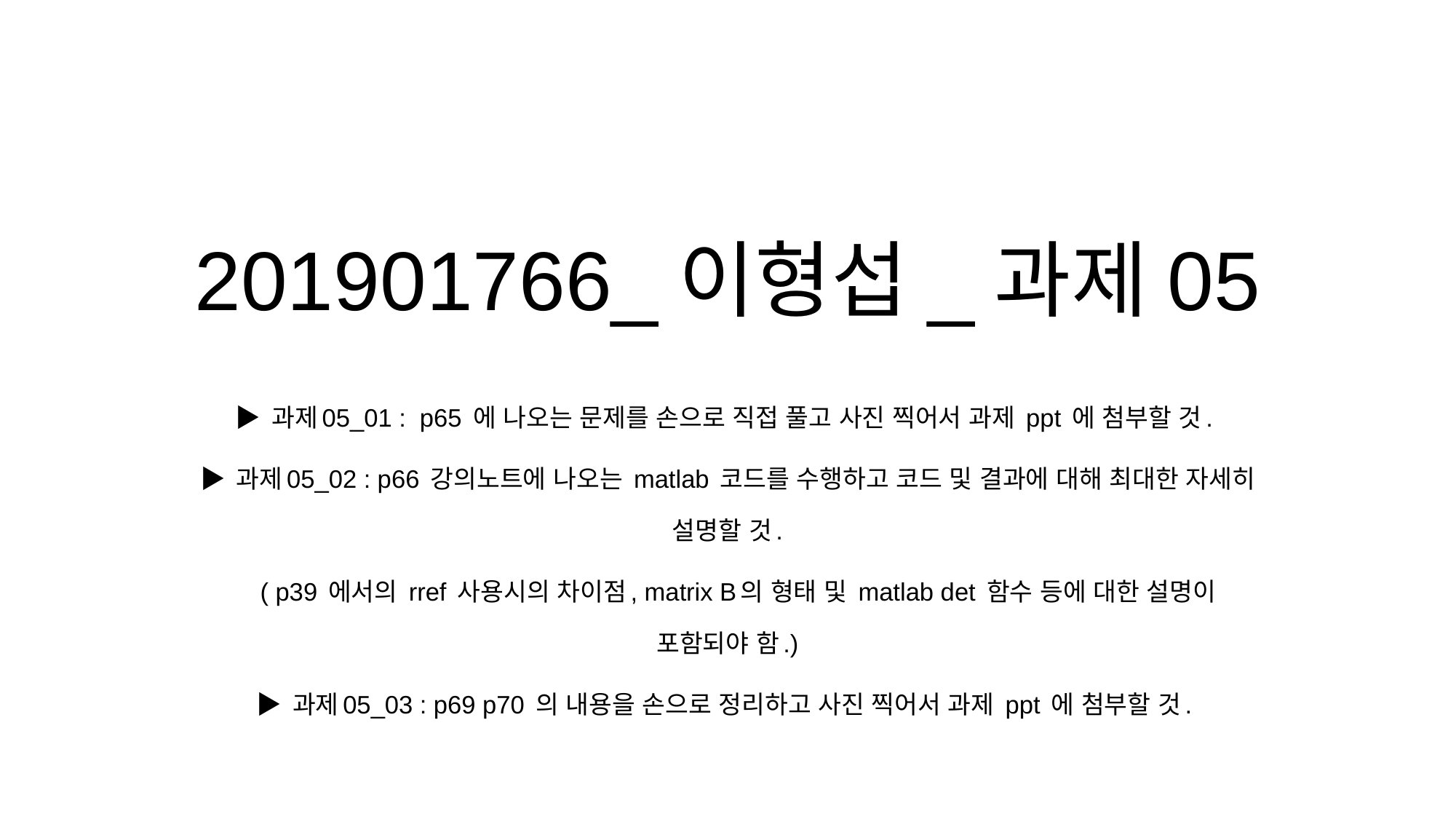

# 201901766_이형섭_과제05
▶ 과제05_01 :  p65 에 나오는 문제를 손으로 직접 풀고 사진 찍어서 과제 ppt 에 첨부할 것.
▶ 과제05_02 : p66 강의노트에 나오는 matlab 코드를 수행하고 코드 및 결과에 대해 최대한 자세히 설명할 것.
   ( p39 에서의 rref 사용시의 차이점, matrix B의 형태 및 matlab det 함수 등에 대한 설명이 포함되야 함.)
▶ 과제05_03 : p69 p70 의 내용을 손으로 정리하고 사진 찍어서 과제 ppt 에 첨부할 것.